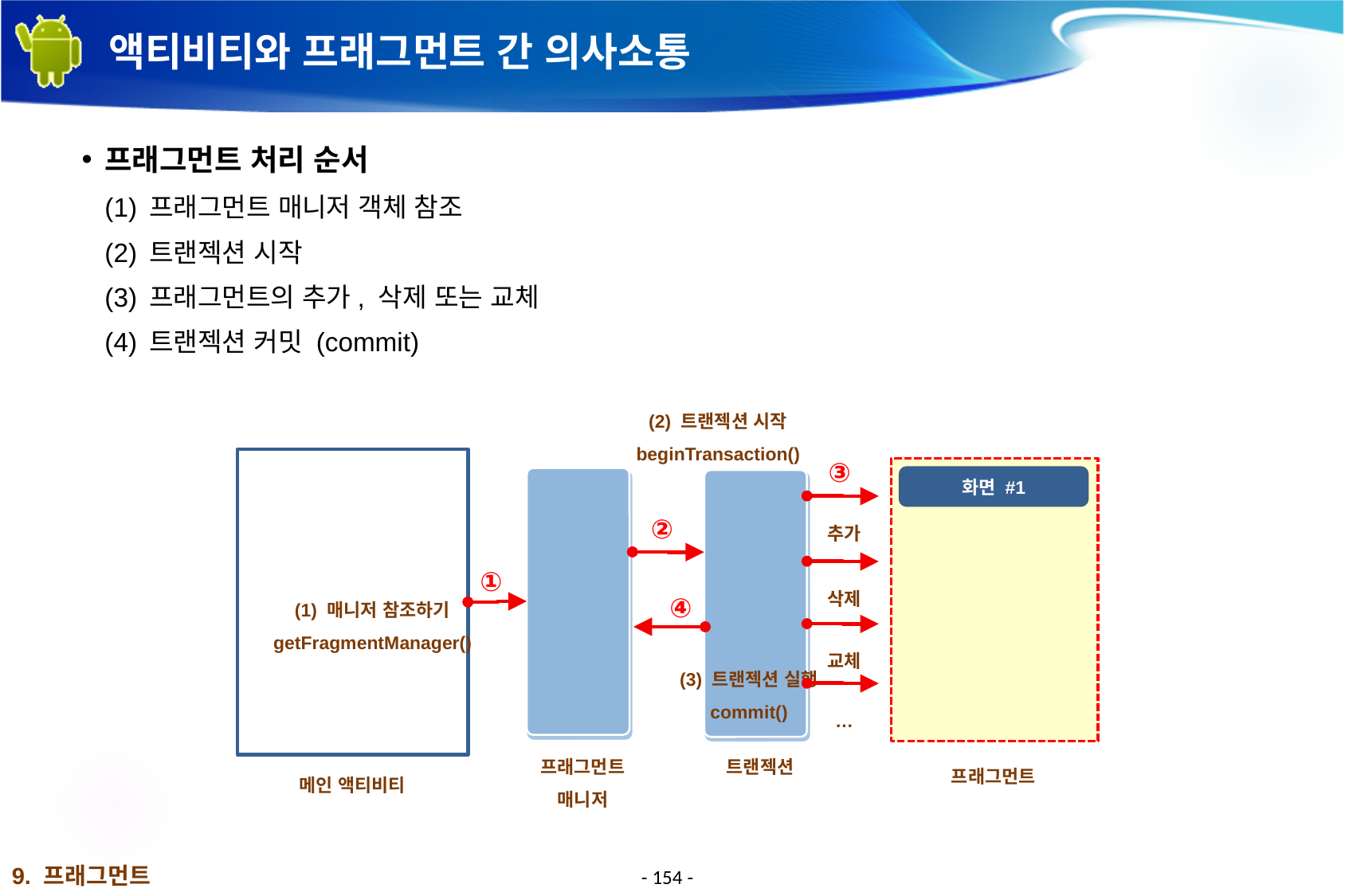

# 액티비티와 프래그먼트 간 의사소통
프래그먼트 처리 순서
프래그먼트 매니저 객체 참조
트랜젝션 시작
프래그먼트의 추가, 삭제 또는 교체
트랜젝션 커밋 (commit)
(2) 트랜젝션 시작
beginTransaction()
③

화면 #1

②
추가
①
④
삭제
(1) 매니저 참조하기
getFragmentManager()
교체
(3) 트랜젝션 실행
commit()
…
프래그먼트
매니저
트랜젝션
프래그먼트
메인 액티비티
9. 프래그먼트